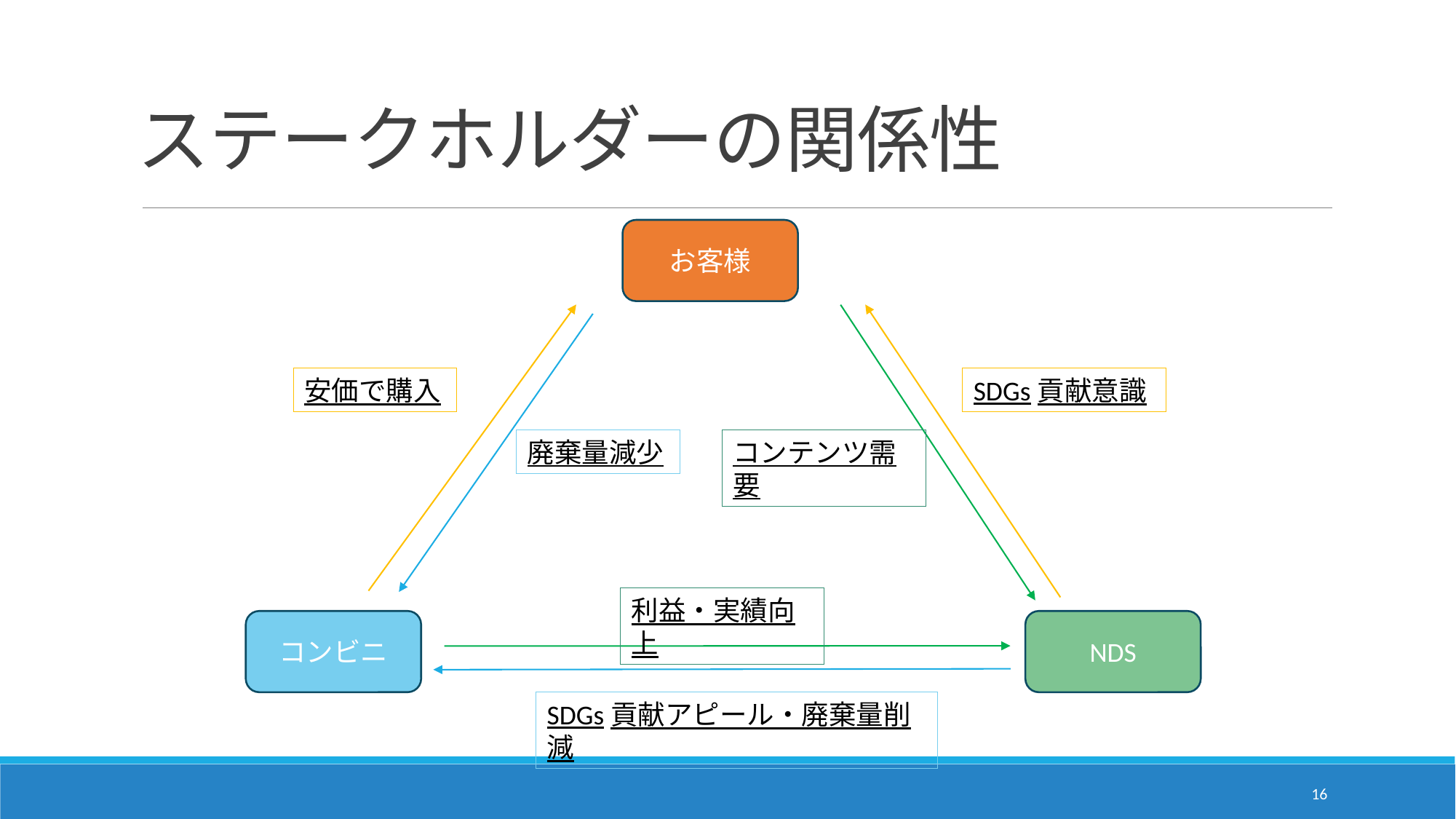

# ステークホルダーの関係性
お客様
安価で購入
SDGs貢献意識
コンテンツ需要
廃棄量減少
利益・実績向上
コンビニ
NDS
SDGs貢献アピール・廃棄量削減
16